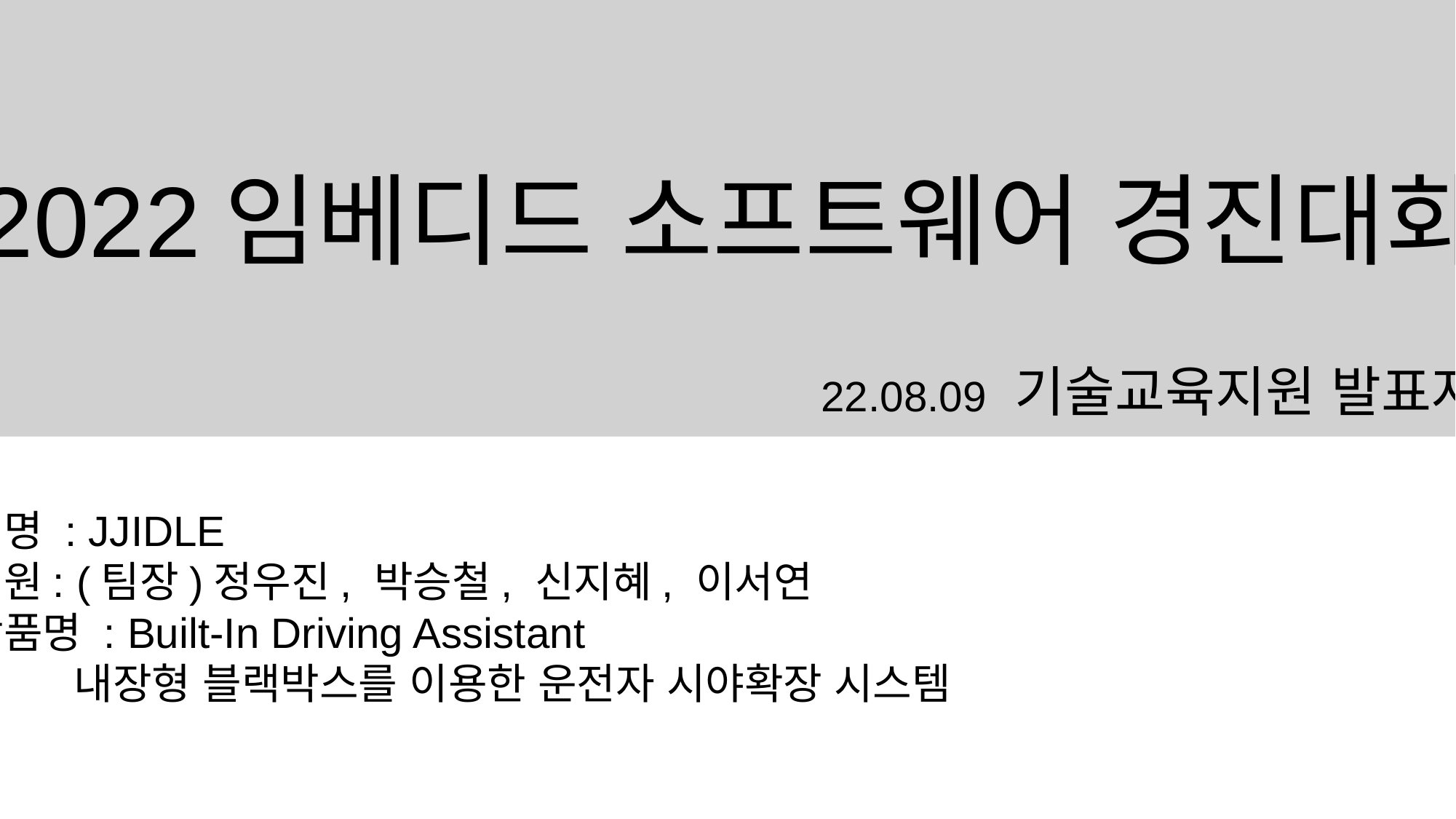

2022임베디드 소프트웨어 경진대회
22.08.09 기술교육지원 발표자료
팀명 : JJIDLE
팀원: (팀장)정우진, 박승철, 신지혜, 이서연
작품명 : Built-In Driving Assistant
	내장형 블랙박스를 이용한 운전자 시야확장 시스템